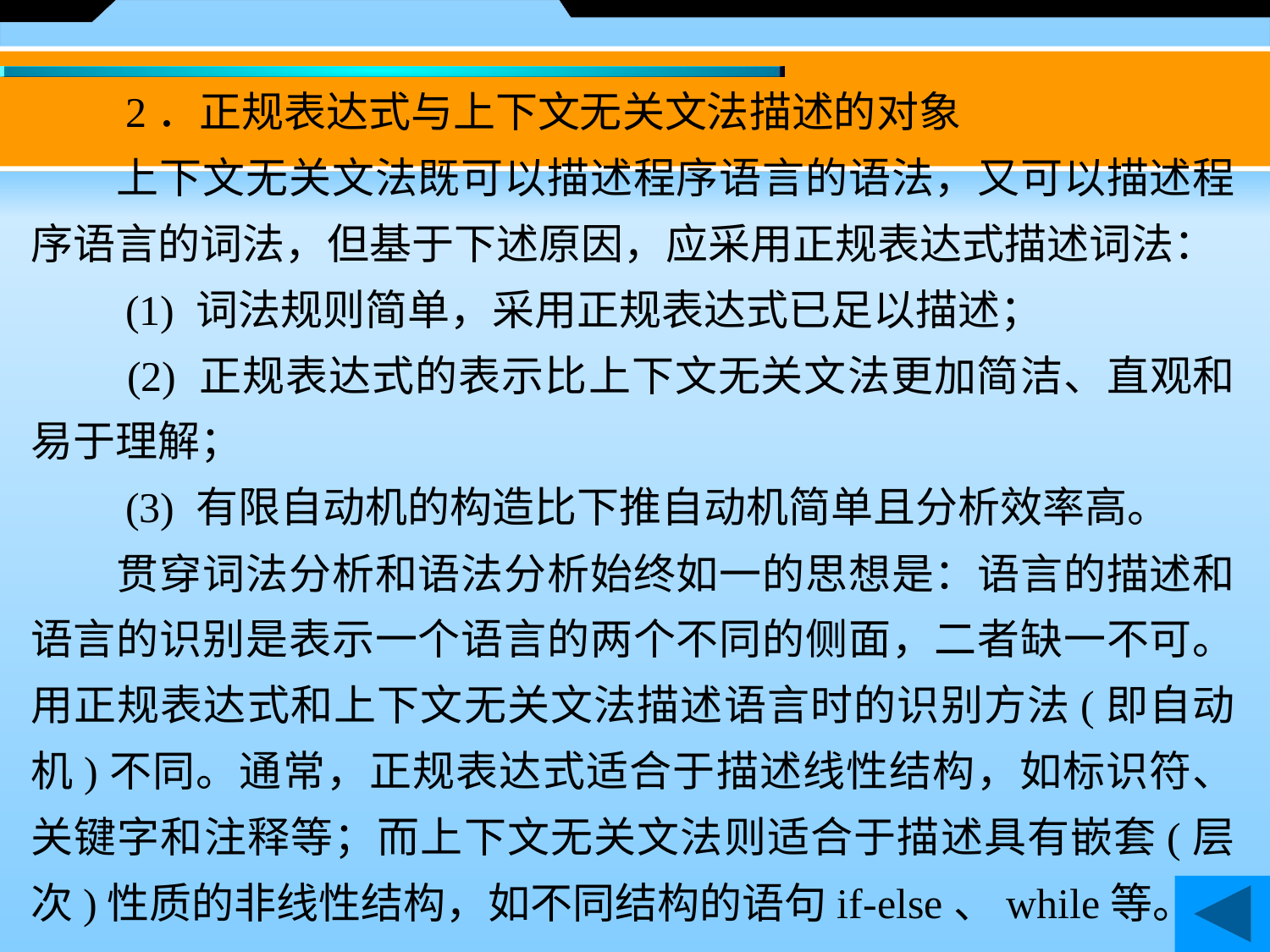

2．正规表达式与上下文无关文法描述的对象
　　上下文无关文法既可以描述程序语言的语法，又可以描述程序语言的词法，但基于下述原因，应采用正规表达式描述词法：
　　(1) 词法规则简单，采用正规表达式已足以描述；
　　(2) 正规表达式的表示比上下文无关文法更加简洁、直观和易于理解；
　　(3) 有限自动机的构造比下推自动机简单且分析效率高。
　　贯穿词法分析和语法分析始终如一的思想是：语言的描述和语言的识别是表示一个语言的两个不同的侧面，二者缺一不可。用正规表达式和上下文无关文法描述语言时的识别方法(即自动机)不同。通常，正规表达式适合于描述线性结构，如标识符、关键字和注释等；而上下文无关文法则适合于描述具有嵌套(层次)性质的非线性结构，如不同结构的语句if-else、while等。